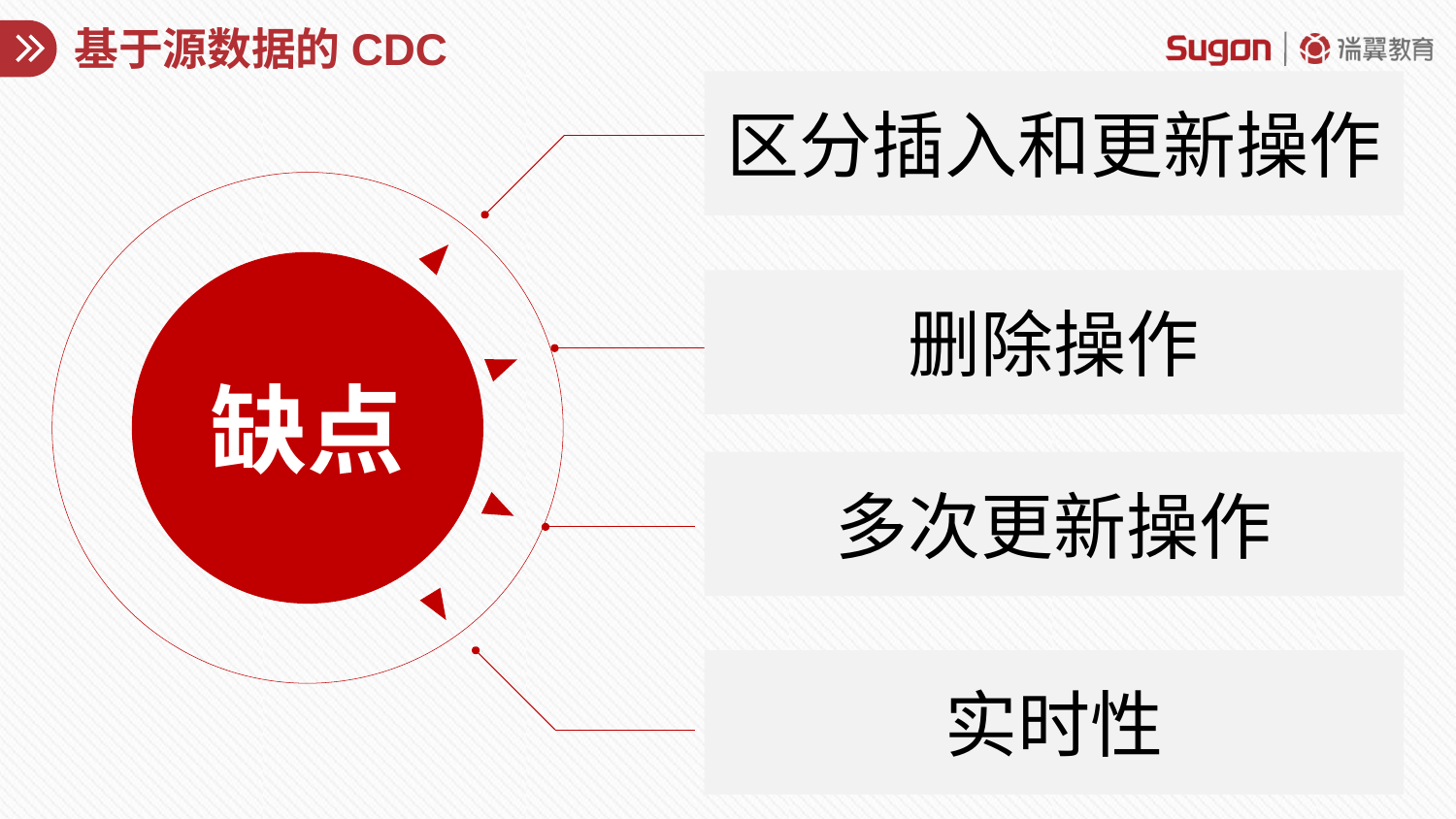

# 基于源数据的CDC
区分插入和更新操作

删除操作

缺点
多次更新操作

实时性